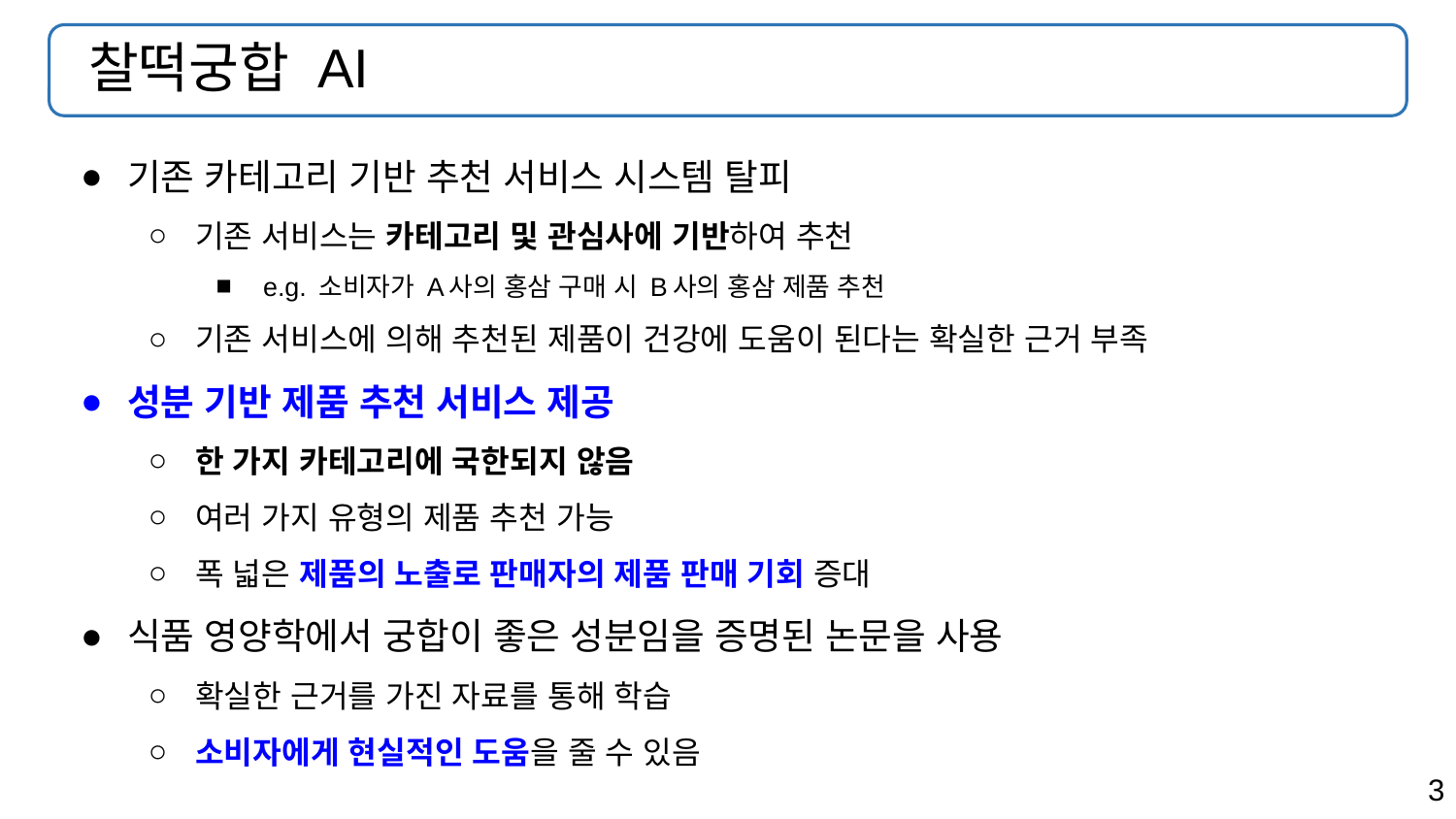

# 찰떡궁합 AI
기존 카테고리 기반 추천 서비스 시스템 탈피
기존 서비스는 카테고리 및 관심사에 기반하여 추천
e.g. 소비자가 A사의 홍삼 구매 시 B사의 홍삼 제품 추천
기존 서비스에 의해 추천된 제품이 건강에 도움이 된다는 확실한 근거 부족
성분 기반 제품 추천 서비스 제공
한 가지 카테고리에 국한되지 않음
여러 가지 유형의 제품 추천 가능
폭 넓은 제품의 노출로 판매자의 제품 판매 기회 증대
식품 영양학에서 궁합이 좋은 성분임을 증명된 논문을 사용
확실한 근거를 가진 자료를 통해 학습
소비자에게 현실적인 도움을 줄 수 있음